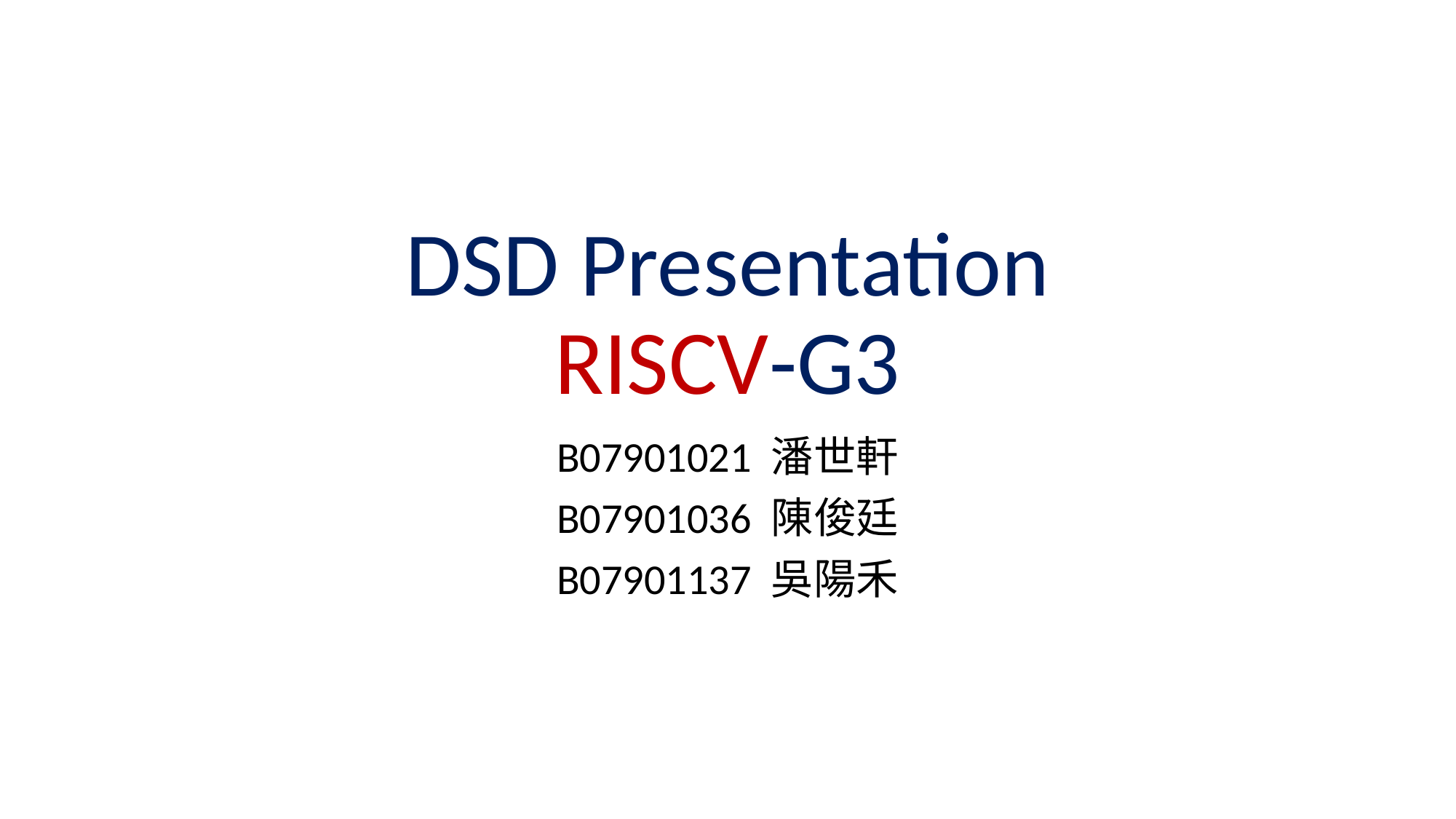

# DSD Presentation RISCV-G3
B07901021 潘世軒
B07901036 陳俊廷
B07901137 吳陽禾